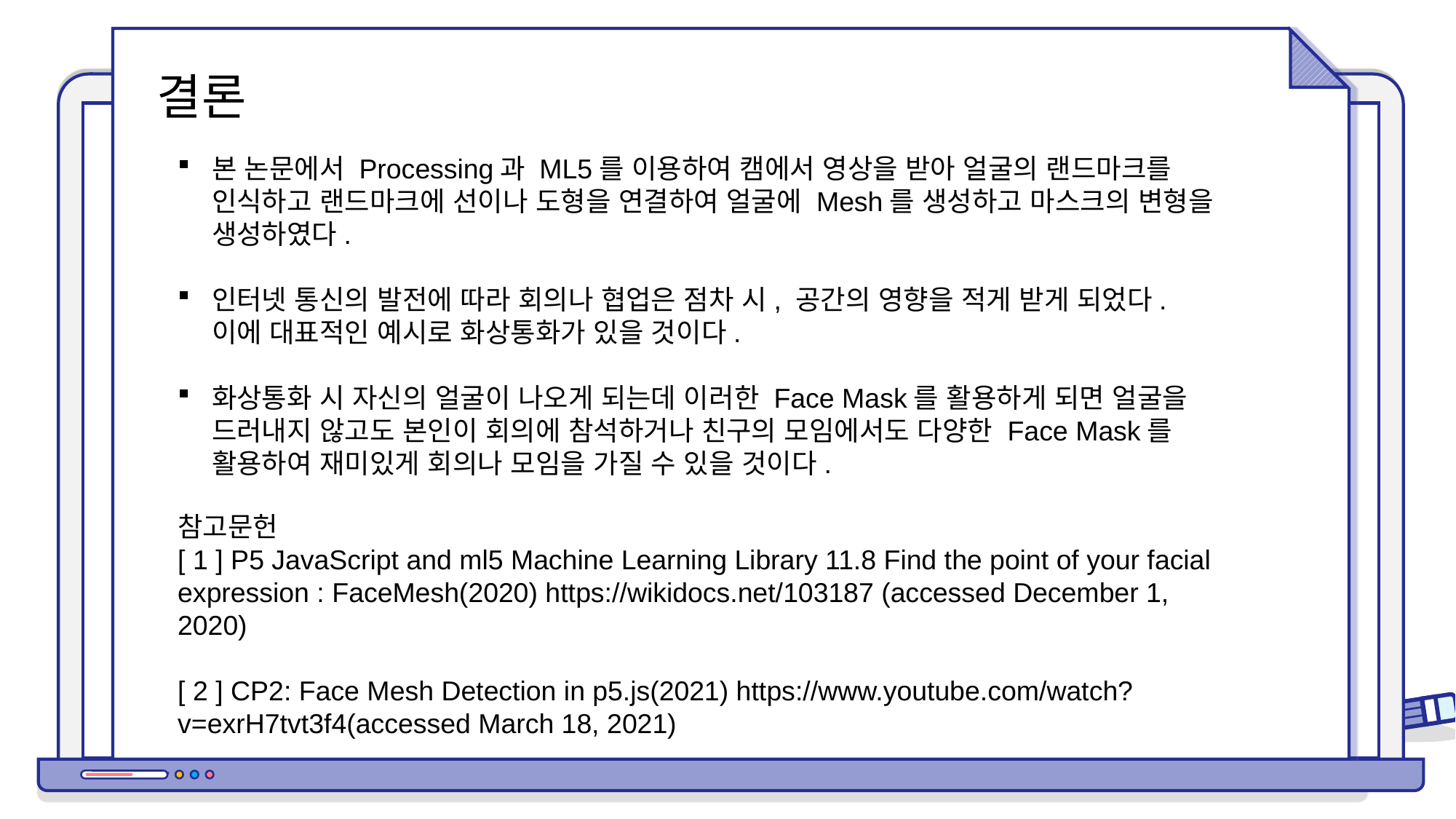

결론
본 논문에서 Processing과 ML5를 이용하여 캠에서 영상을 받아 얼굴의 랜드마크를 인식하고 랜드마크에 선이나 도형을 연결하여 얼굴에 Mesh를 생성하고 마스크의 변형을 생성하였다.

인터넷 통신의 발전에 따라 회의나 협업은 점차 시, 공간의 영향을 적게 받게 되었다. 이에 대표적인 예시로 화상통화가 있을 것이다.

화상통화 시 자신의 얼굴이 나오게 되는데 이러한 Face Mask를 활용하게 되면 얼굴을 드러내지 않고도 본인이 회의에 참석하거나 친구의 모임에서도 다양한 Face Mask를 활용하여 재미있게 회의나 모임을 가질 수 있을 것이다.
참고문헌
[ 1 ] P5 JavaScript and ml5 Machine Learning Library 11.8 Find the point of your facial expression : FaceMesh(2020) https://wikidocs.net/103187 (accessed December 1, 2020)

[ 2 ] CP2: Face Mesh Detection in p5.js(2021) https://www.youtube.com/watch?v=exrH7tvt3f4(accessed March 18, 2021)